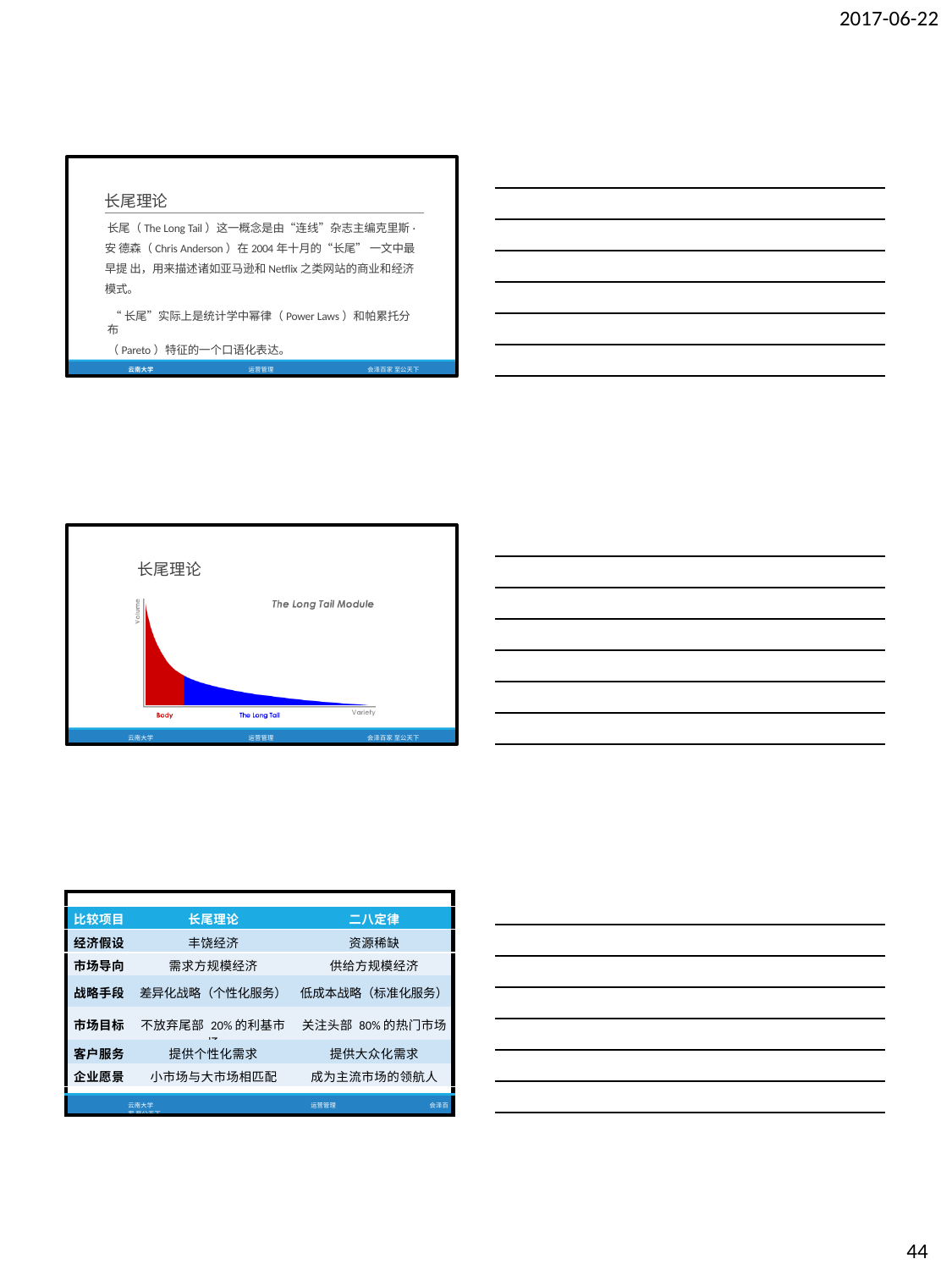

2017-06-22

长尾理论
长尾（The Long Tail）这一概念是由“连线”杂志主编克里斯·安 德森（Chris Anderson）在2004年十月的“长尾” 一文中最早提 出，用来描述诸如亚马逊和Netflix之类网站的商业和经济模式。

“长尾”实际上是统计学中幂律（Power Laws）和帕累托分布
（Pareto）特征的一个口语化表达。

云南大学
运营管理
会泽百家 至公天下

长尾理论

云南大学
运营管理
会泽百家 至公天下

|  |  |  |
| --- | --- | --- |
| 比较项目 | 长尾理论 | 二八定律 |
| 经济假设 | 丰饶经济 | 资源稀缺 |
| 市场导向 | 需求方规模经济 | 供给方规模经济 |
| 战略手段 | 差异化战略（个性化服务） | 低成本战略（标准化服务） |
| 市场目标 | 不放弃尾部 20%的利基市场 | 关注头部 80%的热门市场 |
| 客户服务 | 提供个性化需求 | 提供大众化需求 |
| 企业愿景 | 小市场与大市场相匹配 | 成为主流市场的领航人 |
|  |  |  |
| 云南大学 运营管理 会泽百家 至公天下 |  |  |

44